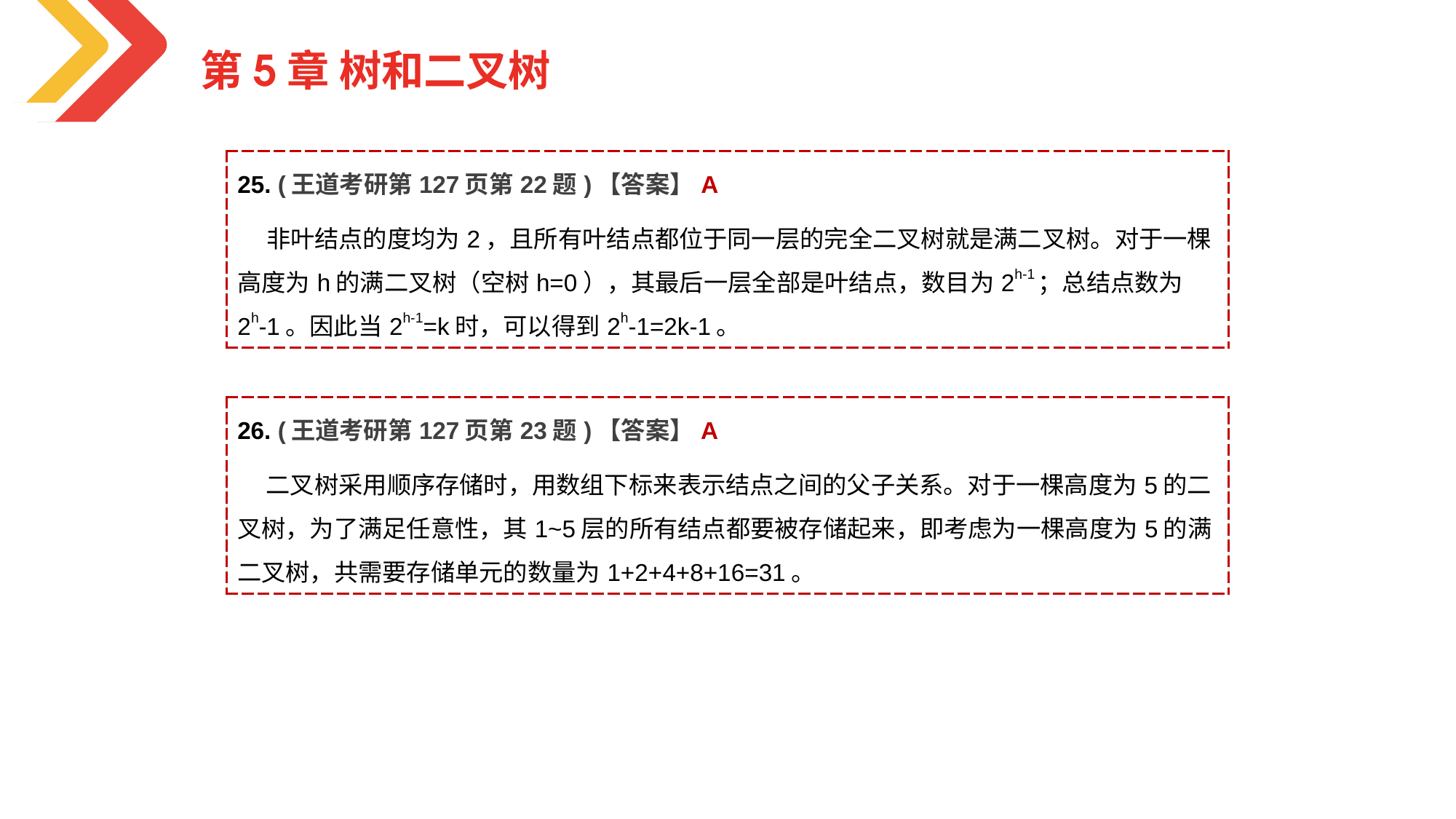

第5章 树和二叉树
| 25. (王道考研第127页第22题)【答案】A |
| --- |
| 非叶结点的度均为2，且所有叶结点都位于同一层的完全二叉树就是满二叉树。对于一棵高度为h的满二叉树（空树h=0），其最后一层全部是叶结点，数目为2h-1；总结点数为2h-1。因此当2h-1=k时，可以得到2h-1=2k-1。 |
| 26. (王道考研第127页第23题)【答案】A |
| --- |
| 二叉树采用顺序存储时，用数组下标来表示结点之间的父子关系。对于一棵高度为5的二叉树，为了满足任意性，其1~5层的所有结点都要被存储起来，即考虑为一棵高度为5的满二叉树，共需要存储单元的数量为1+2+4+8+16=31。 |